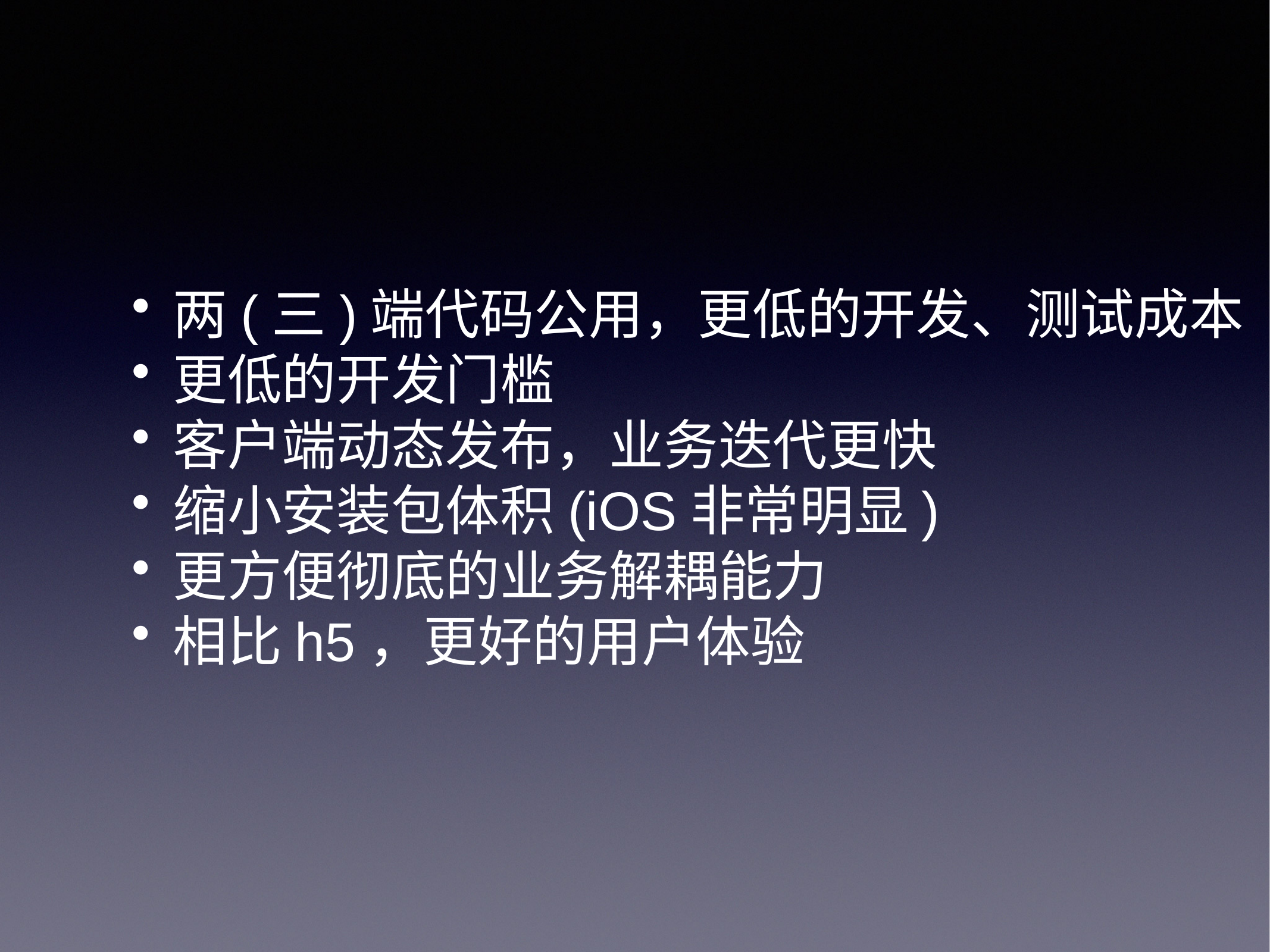

两(三)端代码公用，更低的开发、测试成本
更低的开发门槛
客户端动态发布，业务迭代更快
缩小安装包体积(iOS非常明显)
更方便彻底的业务解耦能力
相比h5，更好的用户体验